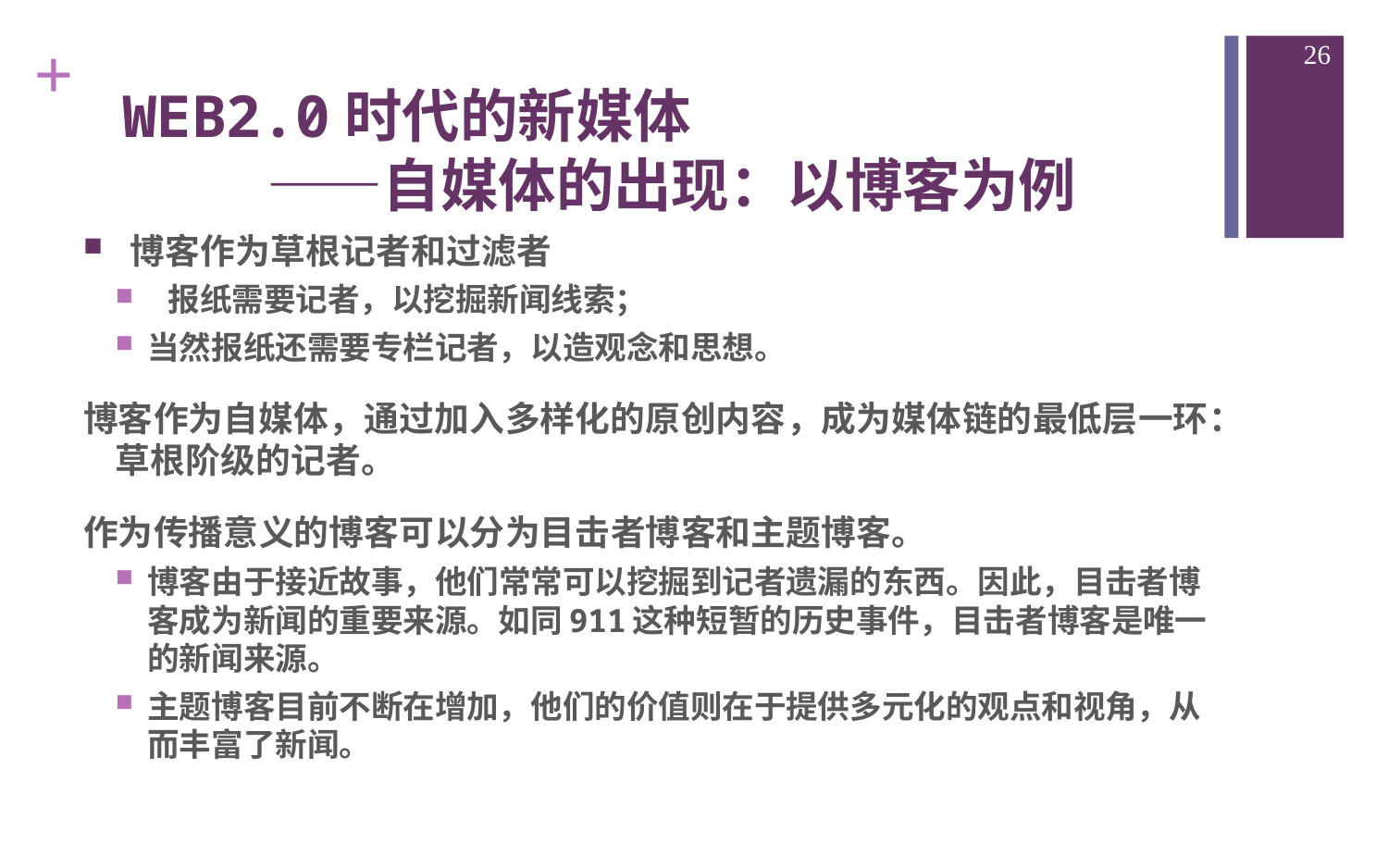

26
# WEB2.0时代的新媒体 ——自媒体的出现：以博客为例
 博客作为草根记者和过滤者
  报纸需要记者，以挖掘新闻线索；
当然报纸还需要专栏记者，以造观念和思想。
博客作为自媒体，通过加入多样化的原创内容，成为媒体链的最低层一环：草根阶级的记者。
作为传播意义的博客可以分为目击者博客和主题博客。
博客由于接近故事，他们常常可以挖掘到记者遗漏的东西。因此，目击者博客成为新闻的重要来源。如同911这种短暂的历史事件，目击者博客是唯一的新闻来源。
主题博客目前不断在增加，他们的价值则在于提供多元化的观点和视角，从而丰富了新闻。